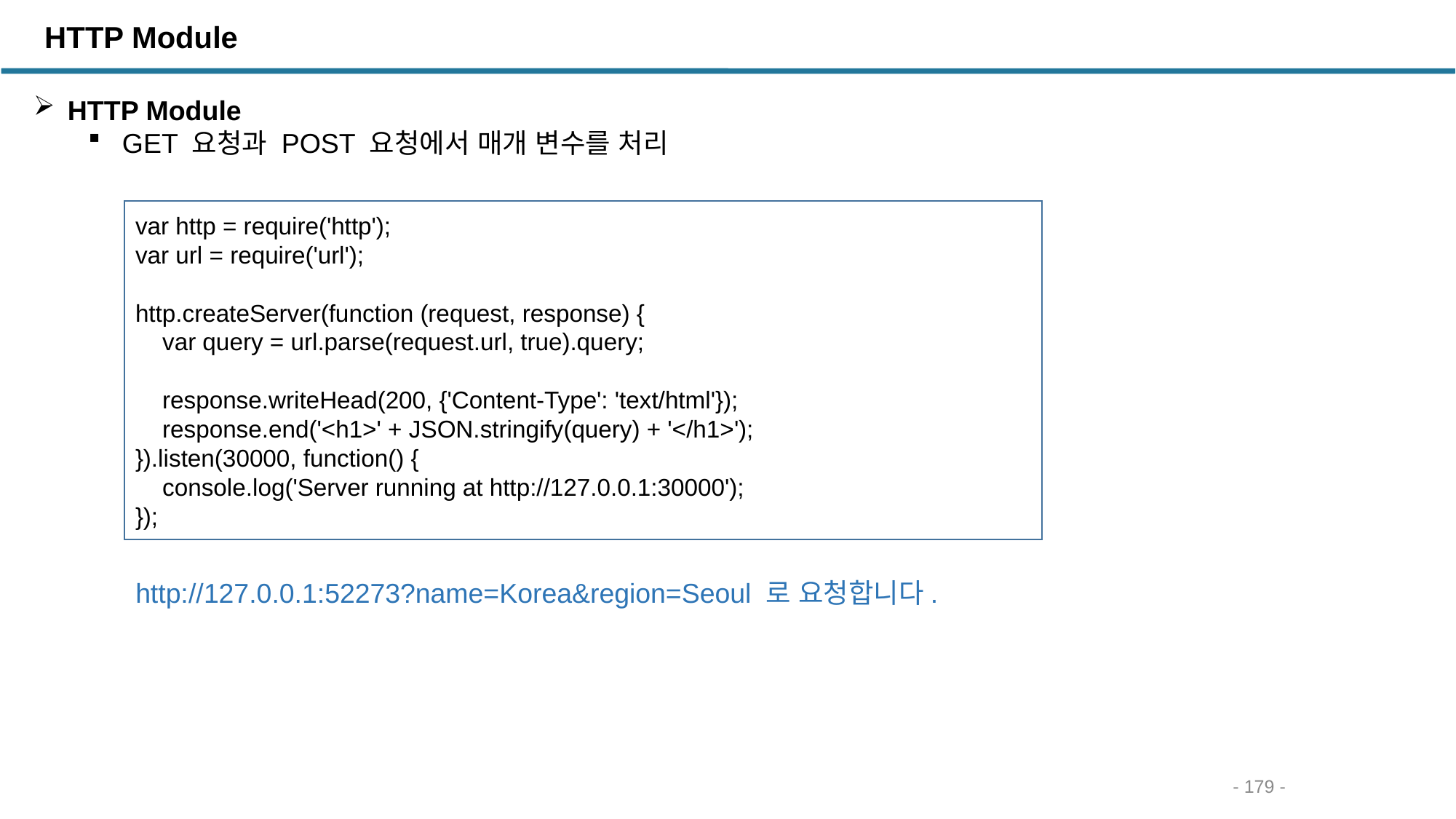

HTTP Module

HTTP Module
GET 요청과 POST 요청에서 매개 변수를 처리

var http = require('http');
var url = require('url');

http.createServer(function (request, response) {
    var query = url.parse(request.url, true).query;

    response.writeHead(200, {'Content-Type': 'text/html'});
    response.end('<h1>' + JSON.stringify(query) + '</h1>');
}).listen(30000, function() {
    console.log('Server running at http://127.0.0.1:30000');
});
http://127.0.0.1:52273?name=Korea&region=Seoul 로 요청합니다.
- 179 -